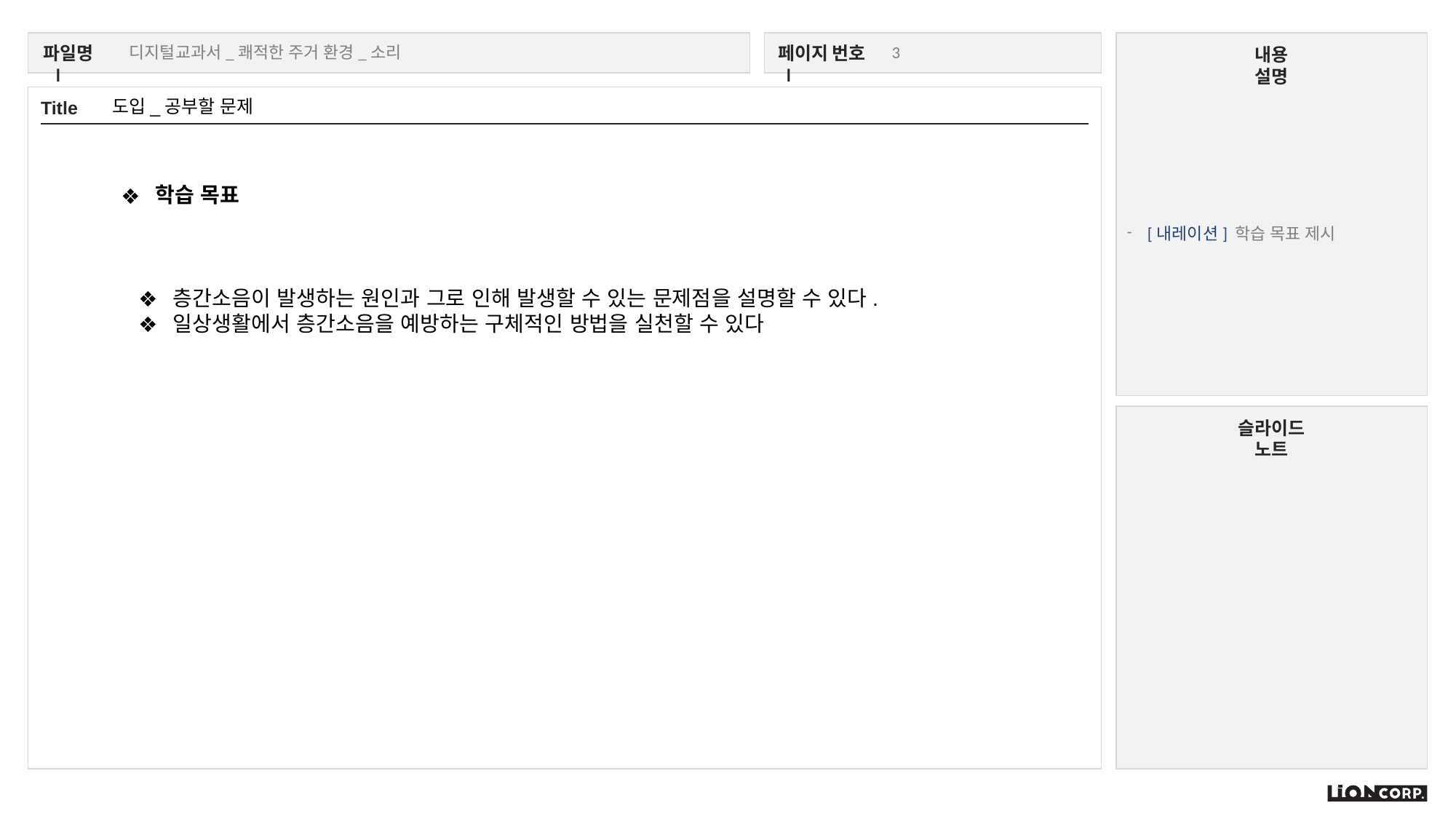

디지털교과서_쾌적한 주거 환경_소리
3
[내레이션] 학습 목표 제시
도입_공부할 문제
학습 목표
층간소음이 발생하는 원인과 그로 인해 발생할 수 있는 문제점을 설명할 수 있다.
일상생활에서 층간소음을 예방하는 구체적인 방법을 실천할 수 있다